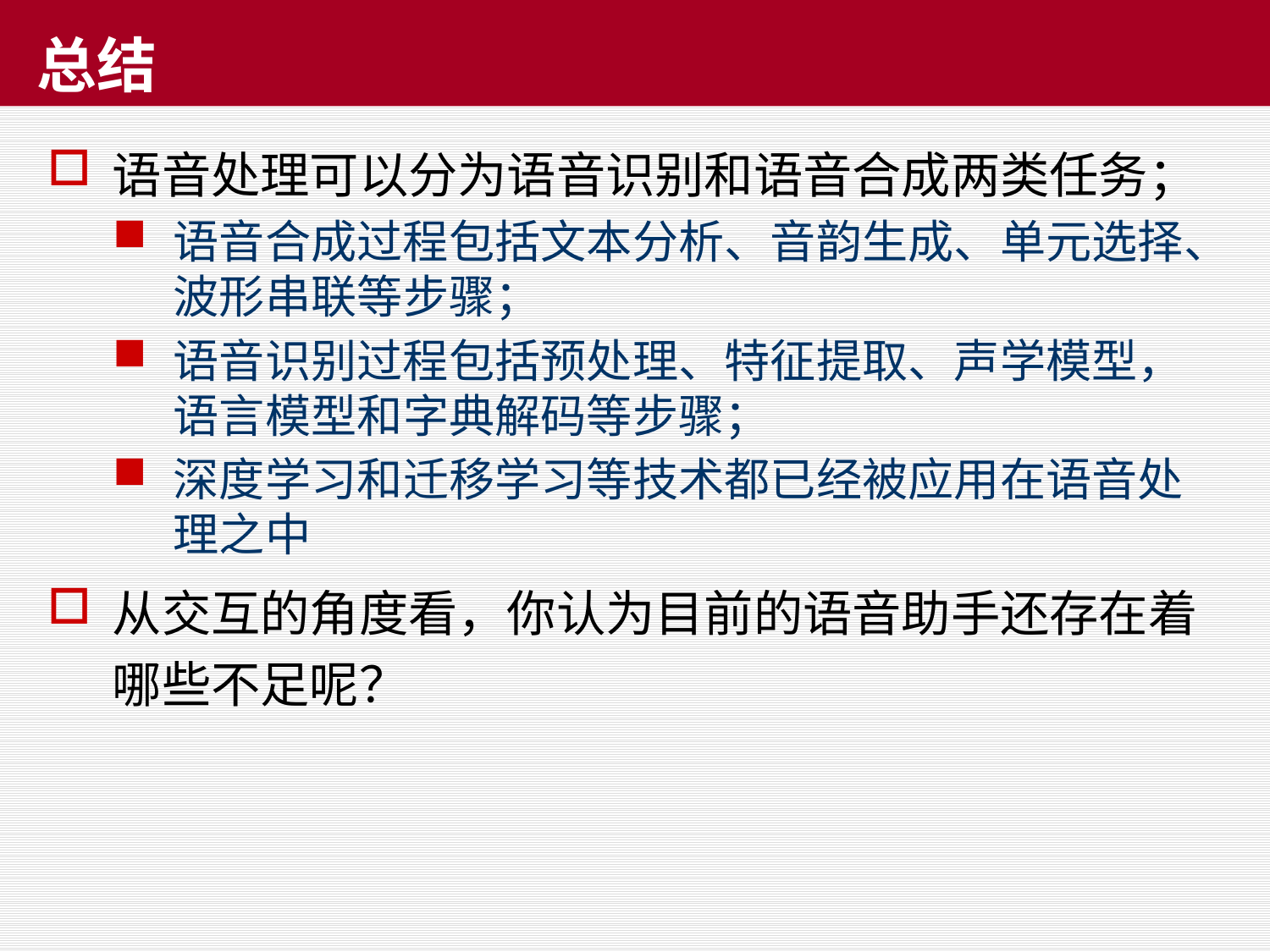

# 总结
语音处理可以分为语音识别和语音合成两类任务；
语音合成过程包括文本分析、音韵生成、单元选择、波形串联等步骤；
语音识别过程包括预处理、特征提取、声学模型，语言模型和字典解码等步骤；
深度学习和迁移学习等技术都已经被应用在语音处理之中
从交互的角度看，你认为目前的语音助手还存在着哪些不足呢？